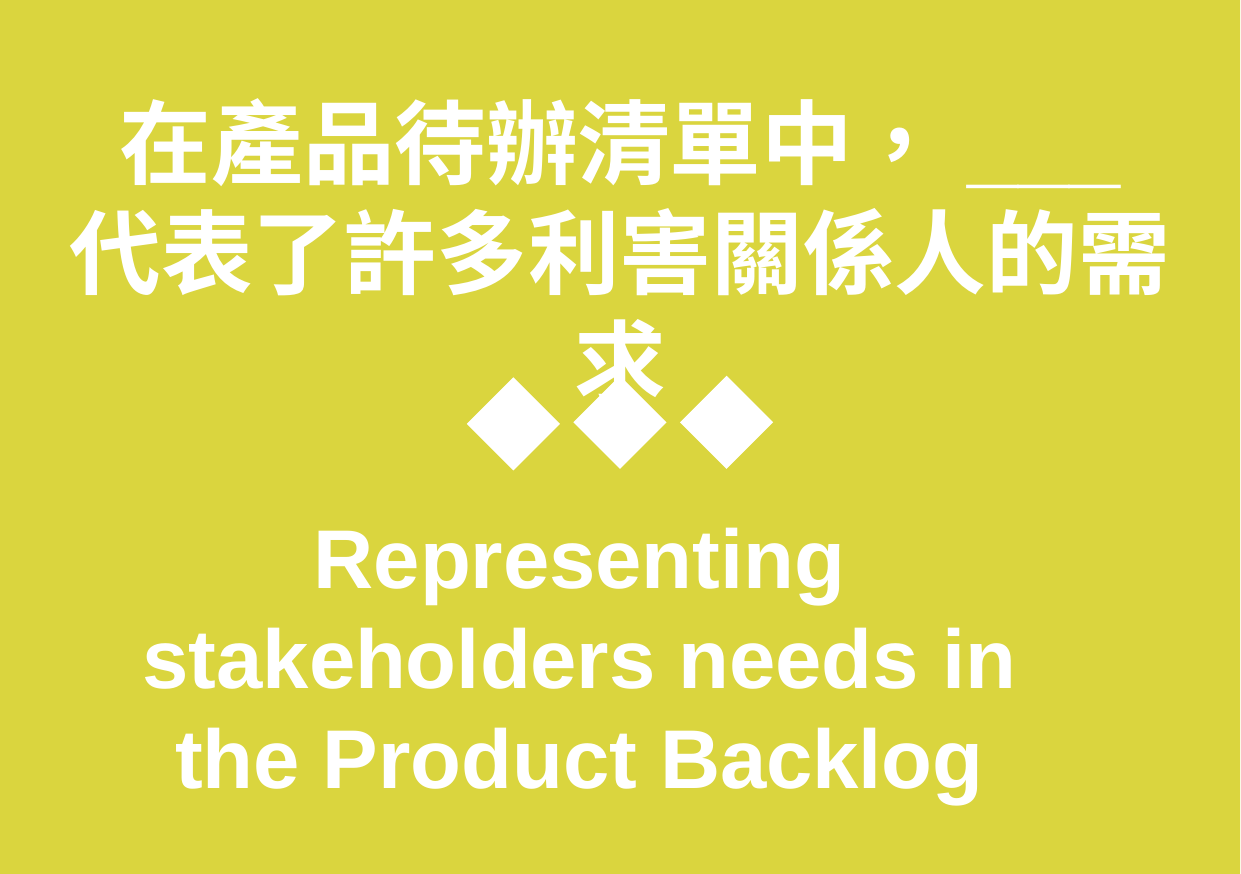

在產品待辦清單中，___ 代表了許多利害關係人的需求

Representing stakeholders needs in the Product Backlog